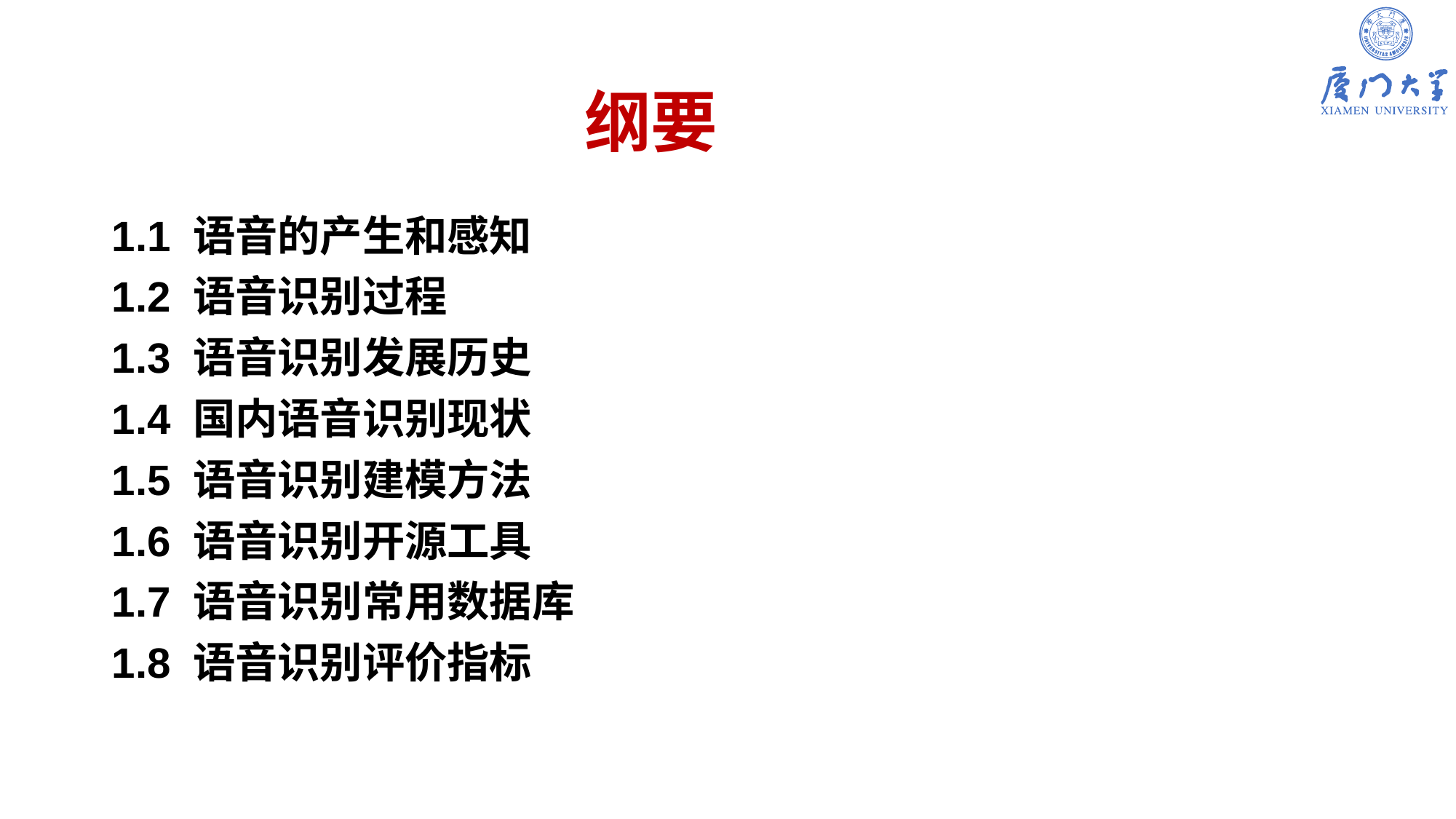

# 纲要
1.1 语音的产生和感知
1.2 语音识别过程
1.3 语音识别发展历史
1.4 国内语音识别现状
1.5 语音识别建模方法
1.6 语音识别开源工具
1.7 语音识别常用数据库
1.8 语音识别评价指标